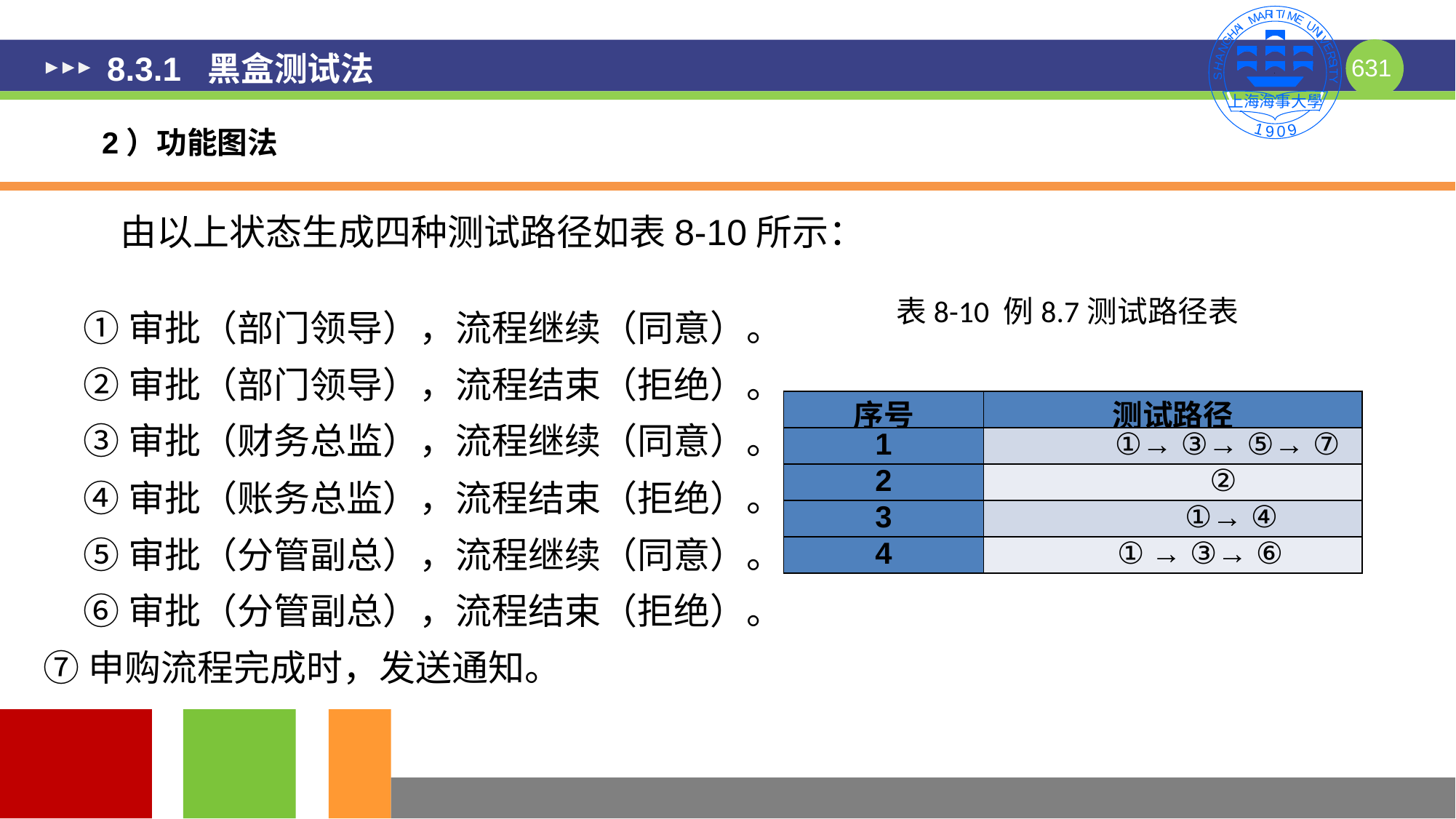

# 8.3.1  黑盒测试法
2）功能图法

由以上状态生成四种测试路径如表8-10所示：

①审批（部门领导），流程继续（同意）。
②审批（部门领导），流程结束（拒绝）。
③审批（财务总监），流程继续（同意）。
④审批（账务总监），流程结束（拒绝）。
⑤审批（分管副总），流程继续（同意）。
⑥审批（分管副总），流程结束（拒绝）。
    ⑦申购流程完成时，发送通知。
表8-10 例8.7测试路径表
| 序号 | 测试路径 |
| --- | --- |
| 1 | → ③→ ⑤→ ⑦ |
| 2 | ② |
| 3 | ①→ ④ |
| 4 | → ③→ ⑥ |

631